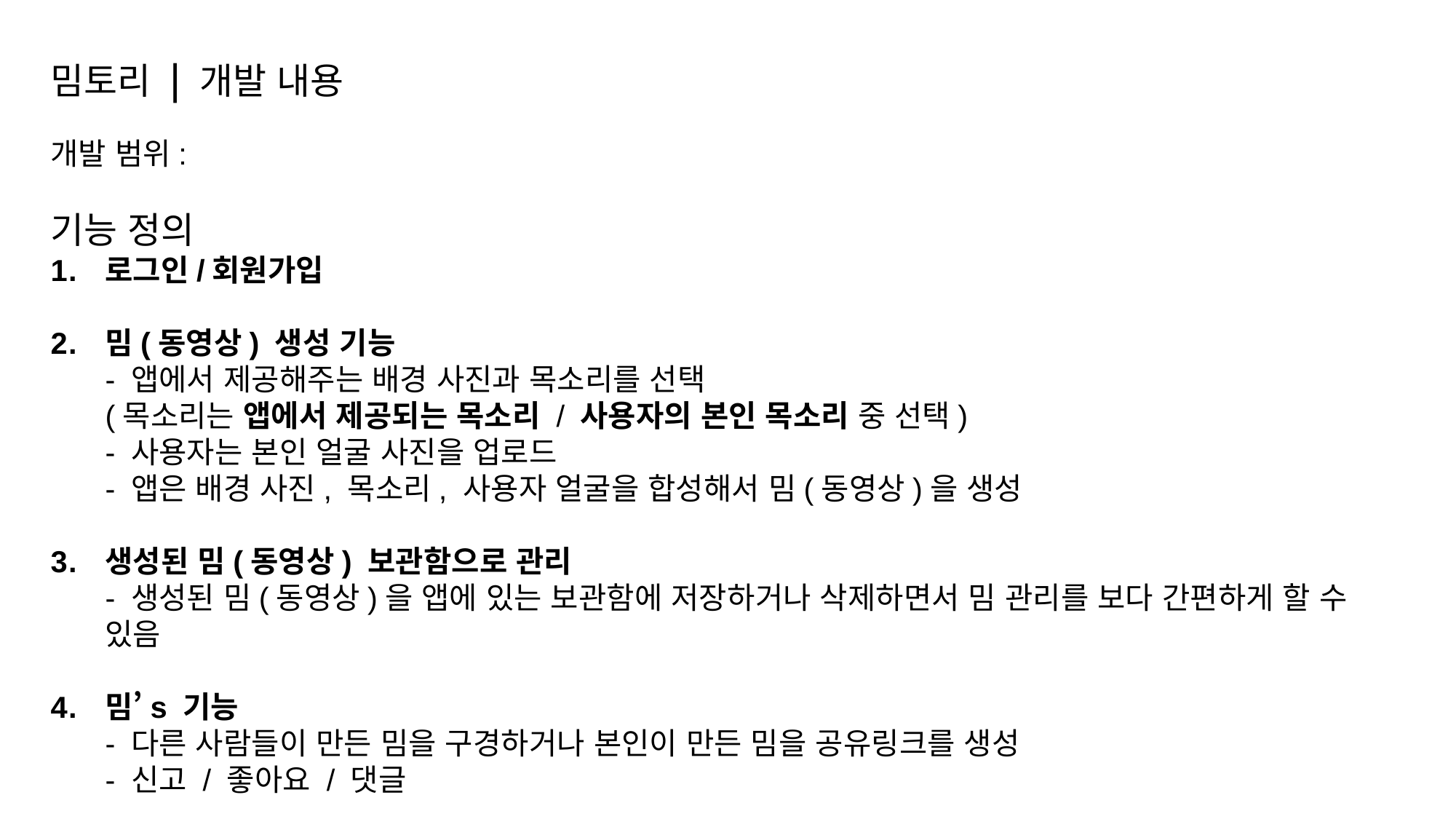

밈토리 | 개발 내용
개발 범위:

기능 정의
로그인/회원가입

밈(동영상) 생성 기능
- 앱에서 제공해주는 배경 사진과 목소리를 선택
(목소리는 앱에서 제공되는 목소리 / 사용자의 본인 목소리 중 선택)
- 사용자는 본인 얼굴 사진을 업로드
- 앱은 배경 사진, 목소리, 사용자 얼굴을 합성해서 밈(동영상)을 생성

생성된 밈(동영상) 보관함으로 관리
- 생성된 밈(동영상)을 앱에 있는 보관함에 저장하거나 삭제하면서 밈 관리를 보다 간편하게 할 수 있음

밈’s 기능
- 다른 사람들이 만든 밈을 구경하거나 본인이 만든 밈을 공유링크를 생성
- 신고 / 좋아요 / 댓글